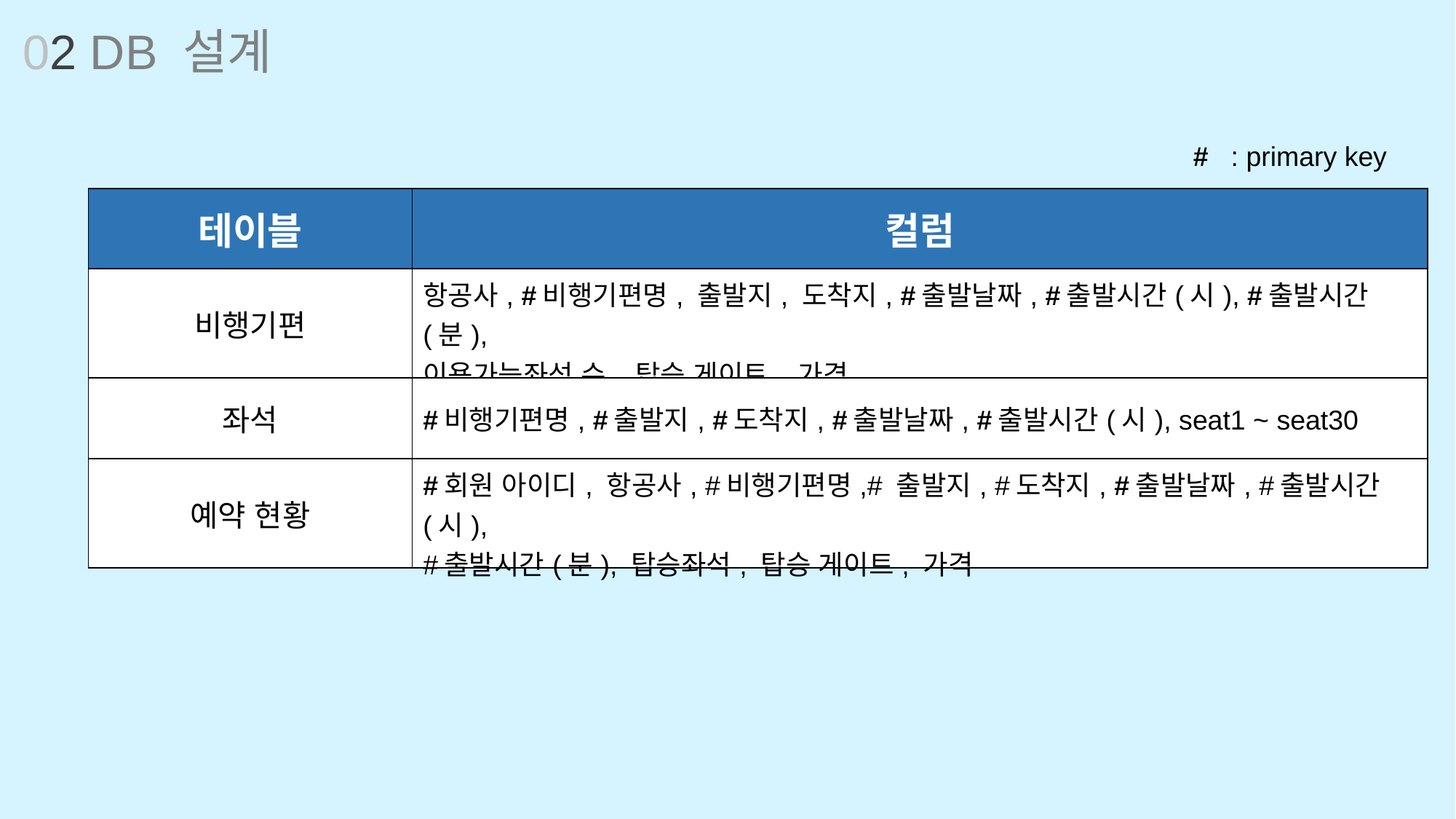

02 DB 설계
#   : primary key
| 테이블 | 컬럼 |
| --- | --- |
| 비행기편 | 항공사, #비행기편명, 출발지, 도착지, #출발날짜, #출발시간(시), #출발시간(분), 이용가능좌석 수, 탑승 게이트, 가격 |
| 좌석 | #비행기편명, #출발지, #도착지, #출발날짜, #출발시간(시), seat1 ~ seat30 |
| 예약 현황 | #회원 아이디, 항공사, #비행기편명,# 출발지, #도착지, #출발날짜, #출발시간(시), #출발시간(분), 탑승좌석, 탑승 게이트, 가격 |